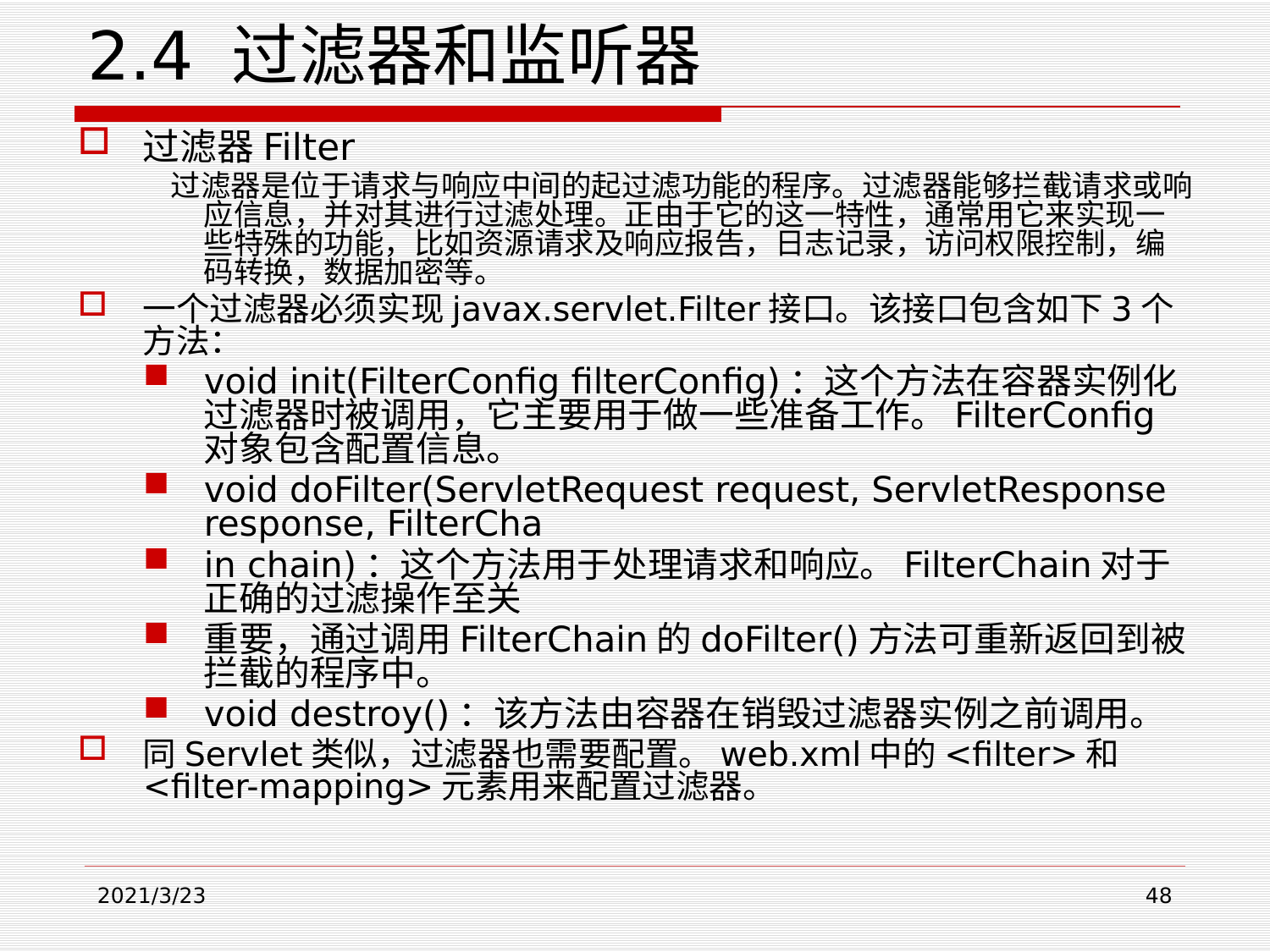

2.4 过滤器和监听器
过滤器Filter
   过滤器是位于请求与响应中间的起过滤功能的程序。过滤器能够拦截请求或响应信息，并对其进行过滤处理。正由于它的这一特性，通常用它来实现一些特殊的功能，比如资源请求及响应报告，日志记录，访问权限控制，编码转换，数据加密等。
一个过滤器必须实现javax.servlet.Filter接口。该接口包含如下3个方法：
void init(FilterConfig filterConfig)：这个方法在容器实例化过滤器时被调用，它主要用于做一些准备工作。FilterConfig对象包含配置信息。
void doFilter(ServletRequest request, ServletResponse response, FilterCha
in chain)：这个方法用于处理请求和响应。FilterChain对于正确的过滤操作至关
重要，通过调用FilterChain的doFilter()方法可重新返回到被拦截的程序中。
void destroy()：该方法由容器在销毁过滤器实例之前调用。
同Servlet类似，过滤器也需要配置。web.xml中的<filter>和<filter-mapping>元素用来配置过滤器。
2021/3/23
48